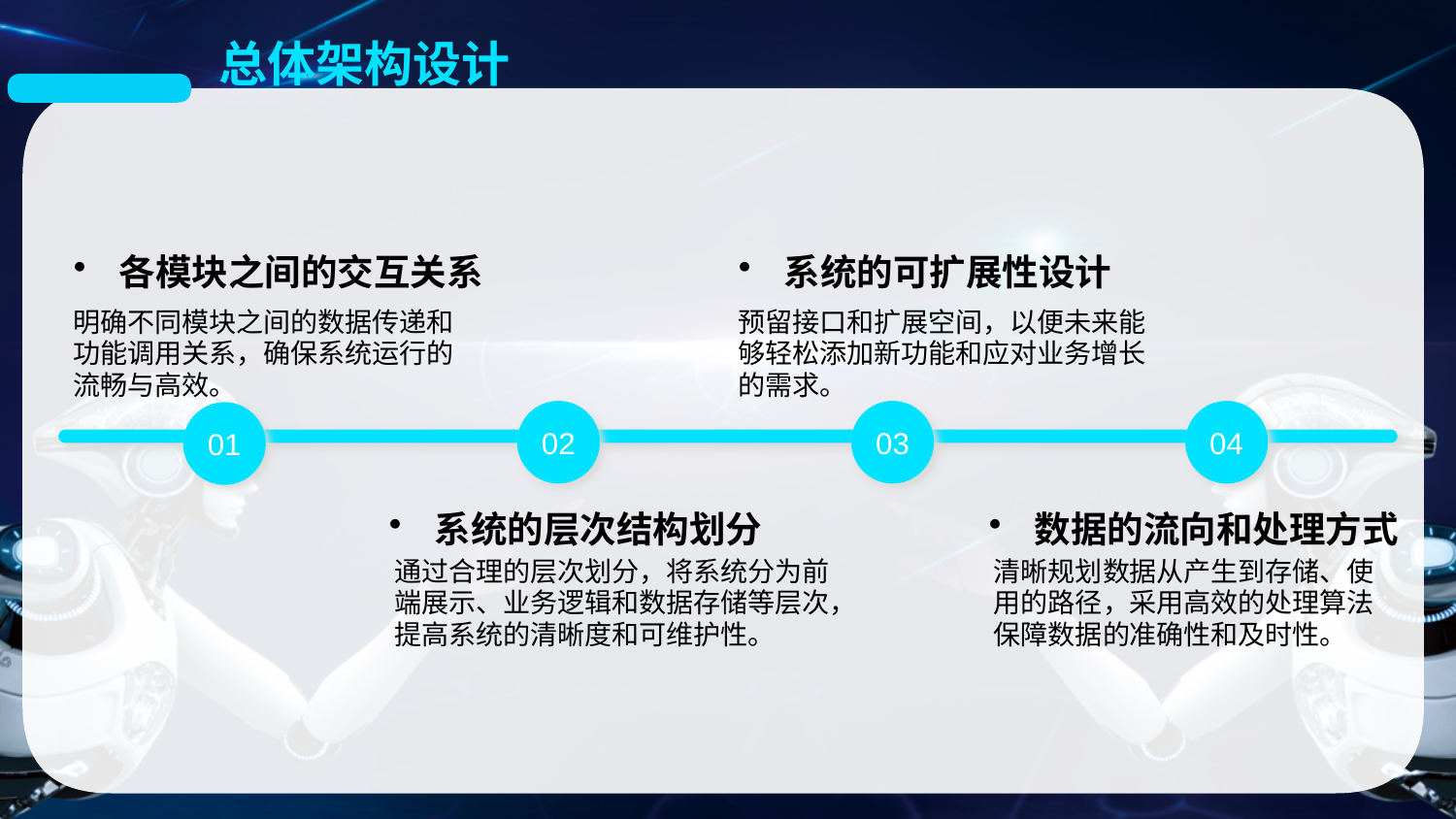

总体架构设计

各模块之间的交互关系
系统的可扩展性设计
明确不同模块之间的数据传递和功能调用关系，确保系统运行的流畅与高效。
预留接口和扩展空间，以便未来能够轻松添加新功能和应对业务增长的需求。

02

03

04

01

系统的层次结构划分
数据的流向和处理方式
通过合理的层次划分，将系统分为前端展示、业务逻辑和数据存储等层次，提高系统的清晰度和可维护性。
清晰规划数据从产生到存储、使用的路径，采用高效的处理算法保障数据的准确性和及时性。